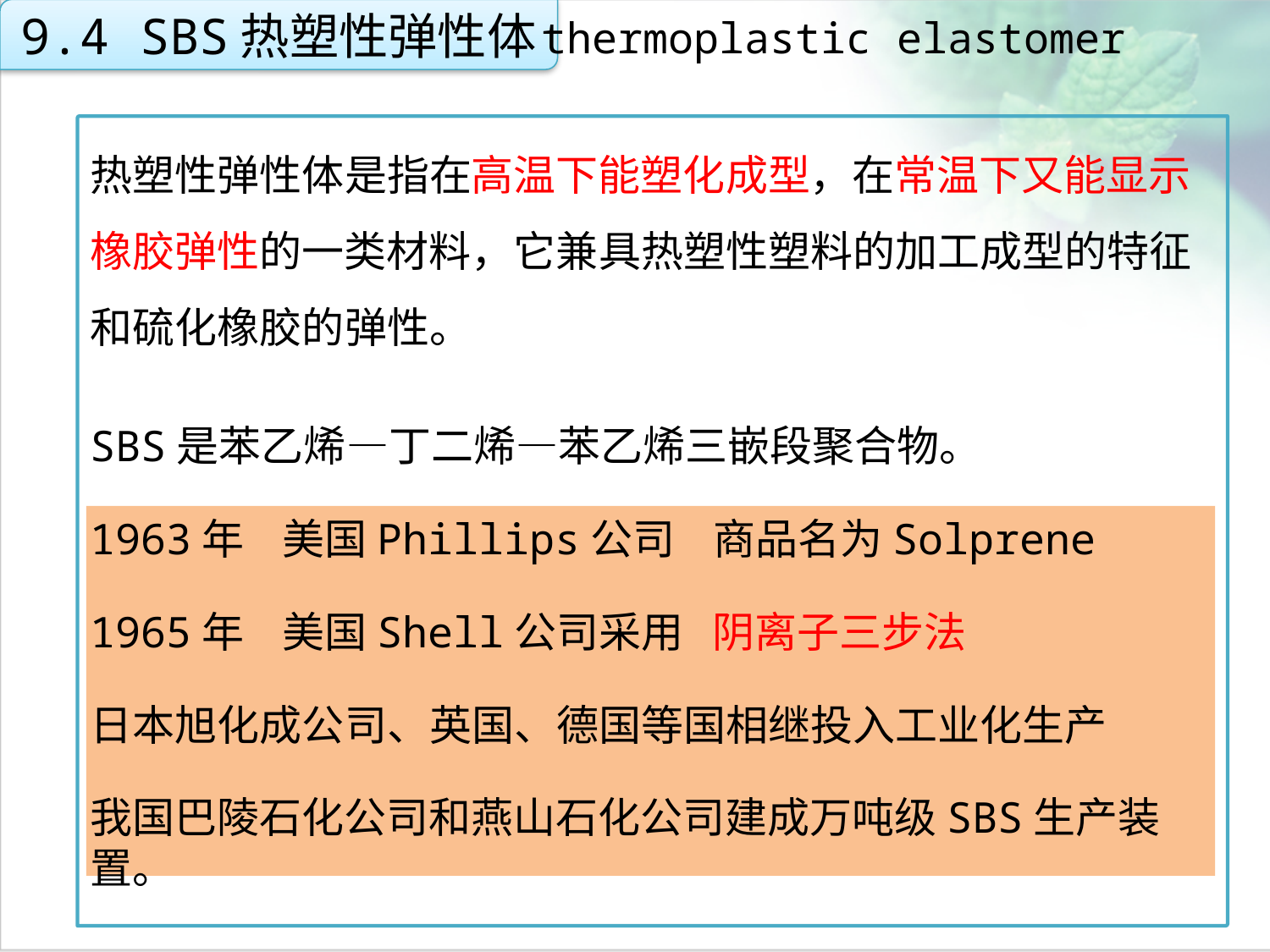

9.4 SBS热塑性弹性体
thermoplastic elastomer
热塑性弹性体是指在高温下能塑化成型，在常温下又能显示橡胶弹性的一类材料，它兼具热塑性塑料的加工成型的特征和硫化橡胶的弹性。
SBS是苯乙烯—丁二烯—苯乙烯三嵌段聚合物。
1963年    美国Phillips公司    商品名为Solprene
1965年    美国Shell公司采用   阴离子三步法
日本旭化成公司、英国、德国等国相继投入工业化生产
我国巴陵石化公司和燕山石化公司建成万吨级SBS生产装置。
点击添加文本
点击添加文本

点击添加文本
点击添加文本